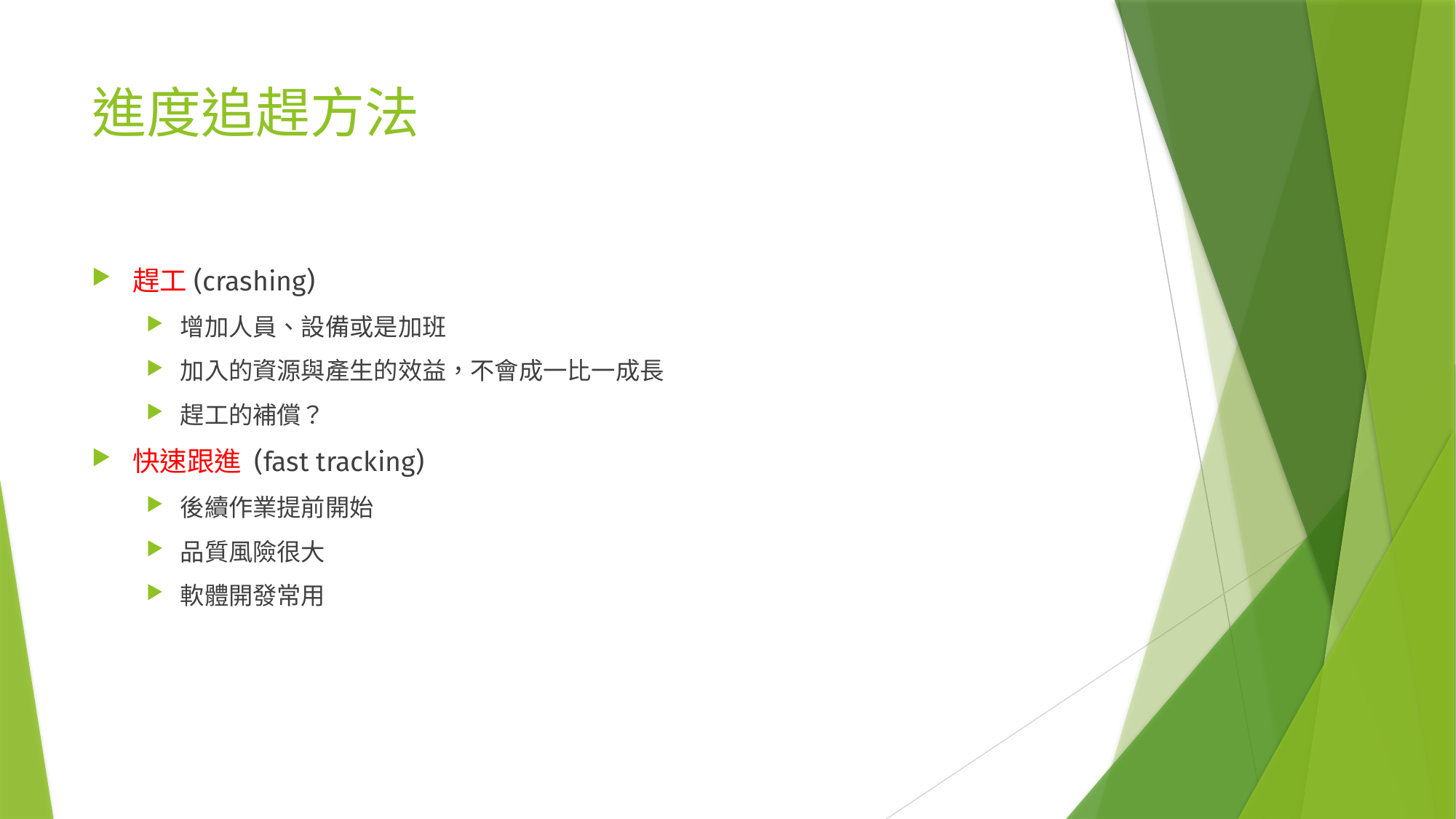

# 進度追趕方法
趕工(crashing)
增加人員、設備或是加班
加入的資源與產生的效益，不會成一比一成長
趕工的補償？
快速跟進 (fast tracking)
後續作業提前開始
品質風險很大
軟體開發常用